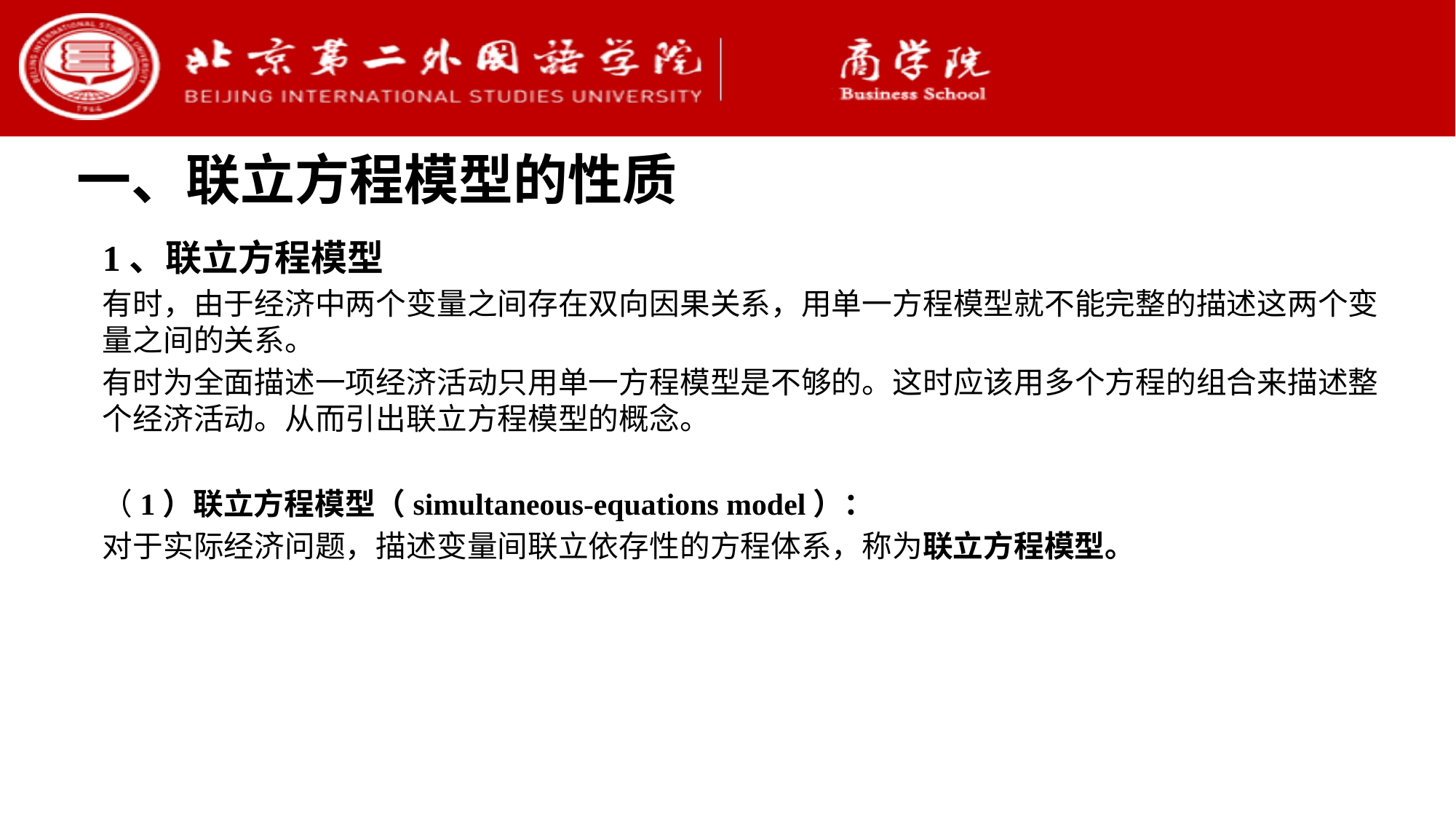

一、联立方程模型的性质
1、联立方程模型
有时，由于经济中两个变量之间存在双向因果关系，用单一方程模型就不能完整的描述这两个变量之间的关系。
有时为全面描述一项经济活动只用单一方程模型是不够的。这时应该用多个方程的组合来描述整个经济活动。从而引出联立方程模型的概念。

（1）联立方程模型（simultaneous-equations model）：
对于实际经济问题，描述变量间联立依存性的方程体系，称为联立方程模型。